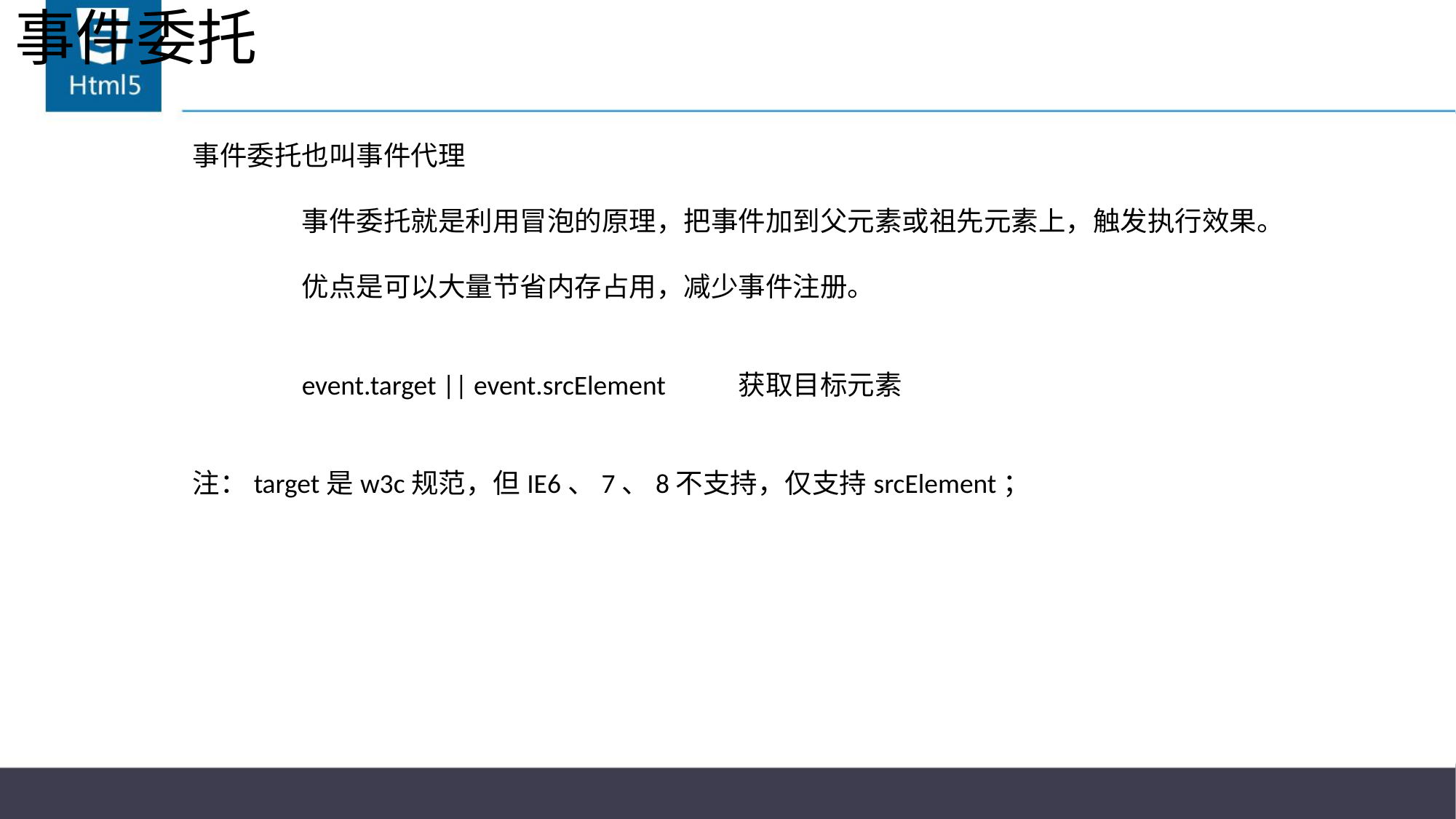

# 事件委托
事件委托也叫事件代理

	事件委托就是利用冒泡的原理，把事件加到父元素或祖先元素上，触发执行效果。

	优点是可以大量节省内存占用，减少事件注册。

	event.target || event.srcElement	获取目标元素

注：target是w3c规范，但IE6、7、8不支持，仅支持srcElement；